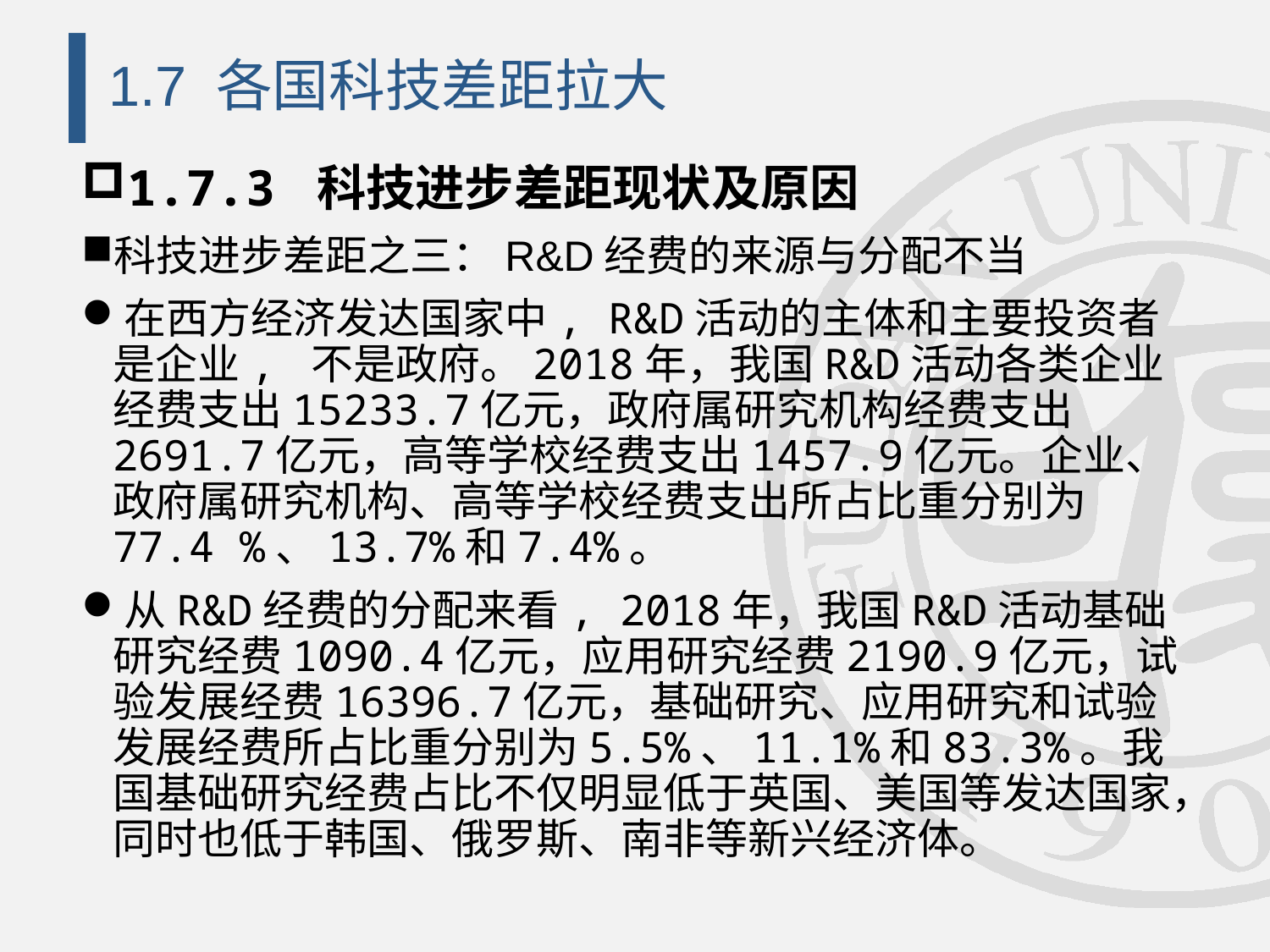

# 1.7 各国科技差距拉大
1.7.3 科技进步差距现状及原因
科技进步差距之三：R&D经费的来源与分配不当
在西方经济发达国家中, R&D活动的主体和主要投资者是企业, 不是政府。2018年，我国R&D活动各类企业经费支出15233.7亿元，政府属研究机构经费支出2691.7亿元，高等学校经费支出1457.9亿元。企业、政府属研究机构、高等学校经费支出所占比重分别为77.4 %、13.7%和7.4%。
从R&D经费的分配来看, 2018年，我国R&D活动基础研究经费1090.4亿元，应用研究经费2190.9亿元，试验发展经费16396.7亿元，基础研究、应用研究和试验发展经费所占比重分别为5.5%、11.1%和83.3%。我国基础研究经费占比不仅明显低于英国、美国等发达国家，同时也低于韩国、俄罗斯、南非等新兴经济体。